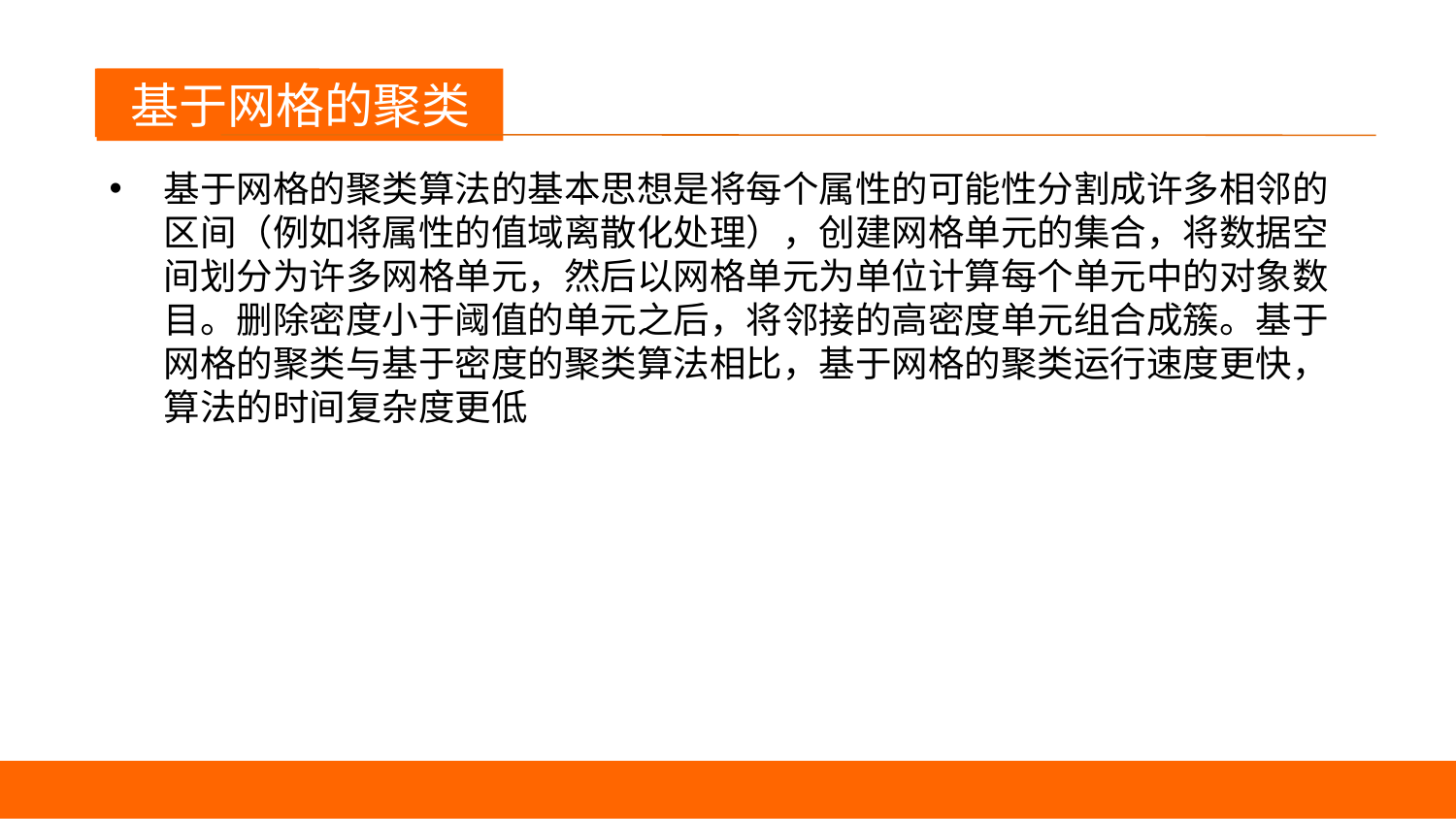

基于网格的聚类
基于网格的聚类算法的基本思想是将每个属性的可能性分割成许多相邻的区间（例如将属性的值域离散化处理），创建网格单元的集合，将数据空间划分为许多网格单元，然后以网格单元为单位计算每个单元中的对象数目。删除密度小于阈值的单元之后，将邻接的高密度单元组合成簇。基于网格的聚类与基于密度的聚类算法相比，基于网格的聚类运行速度更快，算法的时间复杂度更低